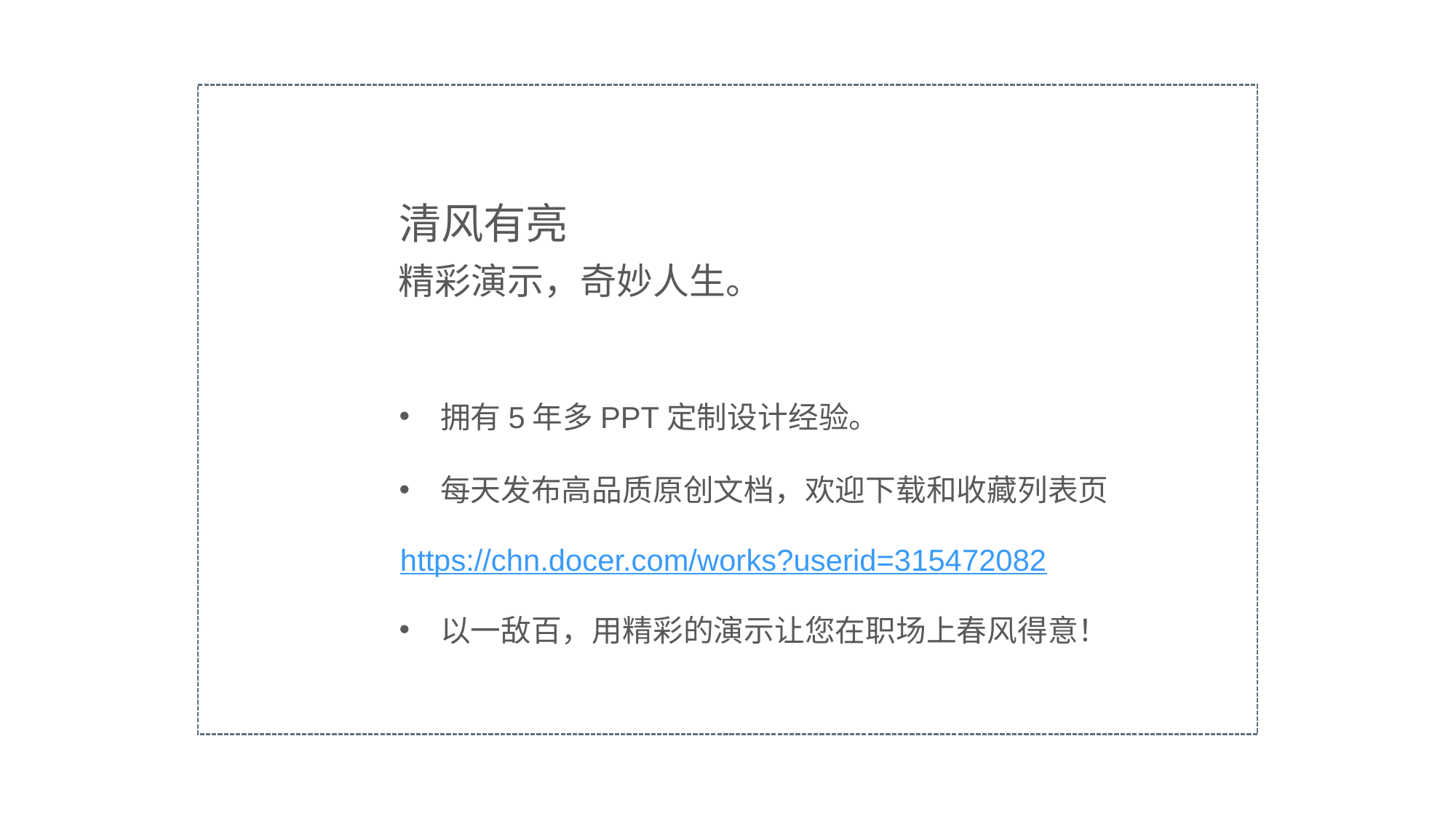

清风有亮
精彩演示，奇妙人生。
拥有5年多PPT定制设计经验。
每天发布高品质原创文档，欢迎下载和收藏列表页
https://chn.docer.com/works?userid=315472082
以一敌百，用精彩的演示让您在职场上春风得意！